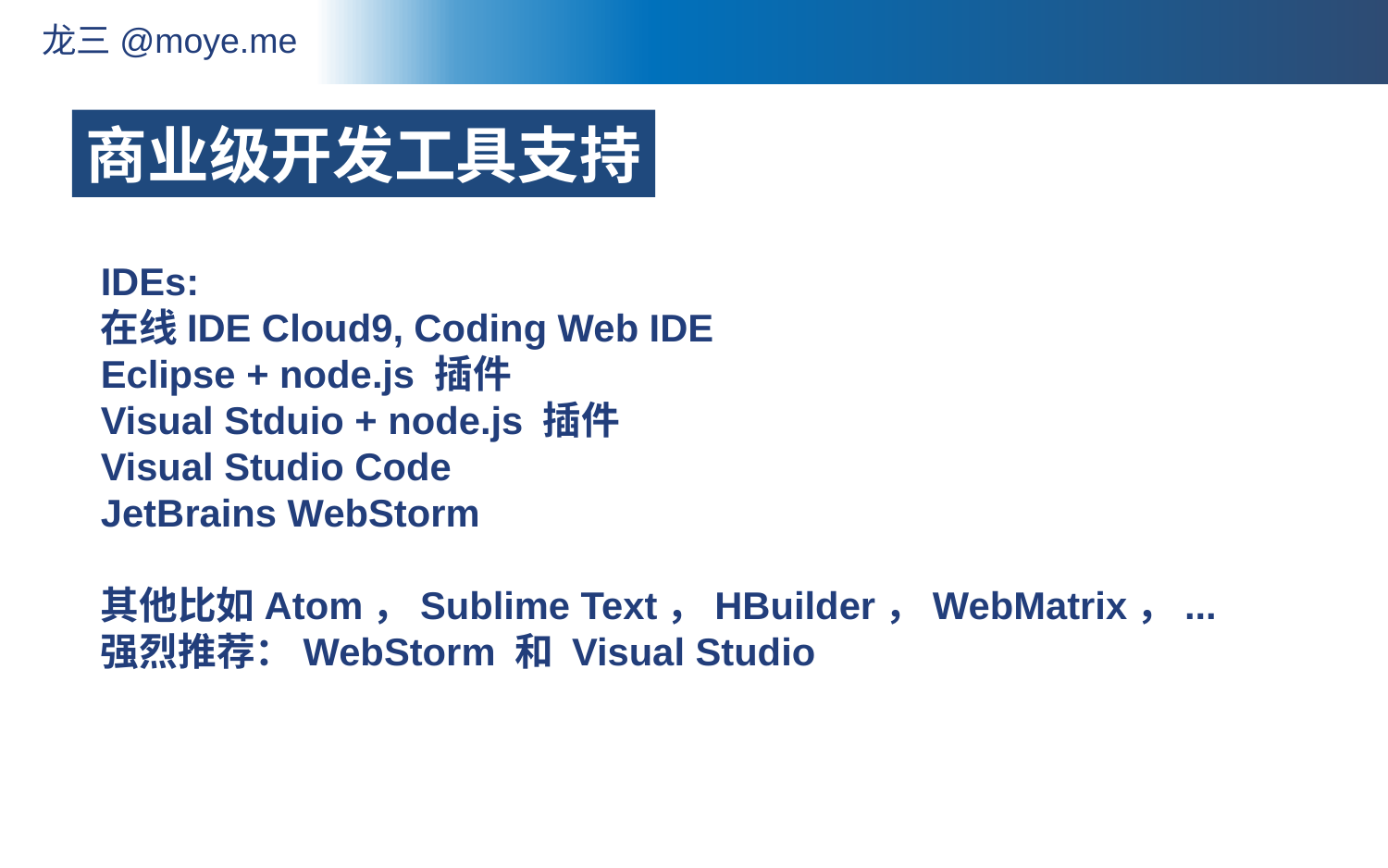

商业级开发工具支持
IDEs:
在线IDE Cloud9, Coding Web IDE
Eclipse + node.js 插件
Visual Stduio + node.js 插件
Visual Studio Code
JetBrains WebStorm

其他比如Atom，Sublime Text，HBuilder，WebMatrix，...
强烈推荐：WebStorm 和 Visual Studio